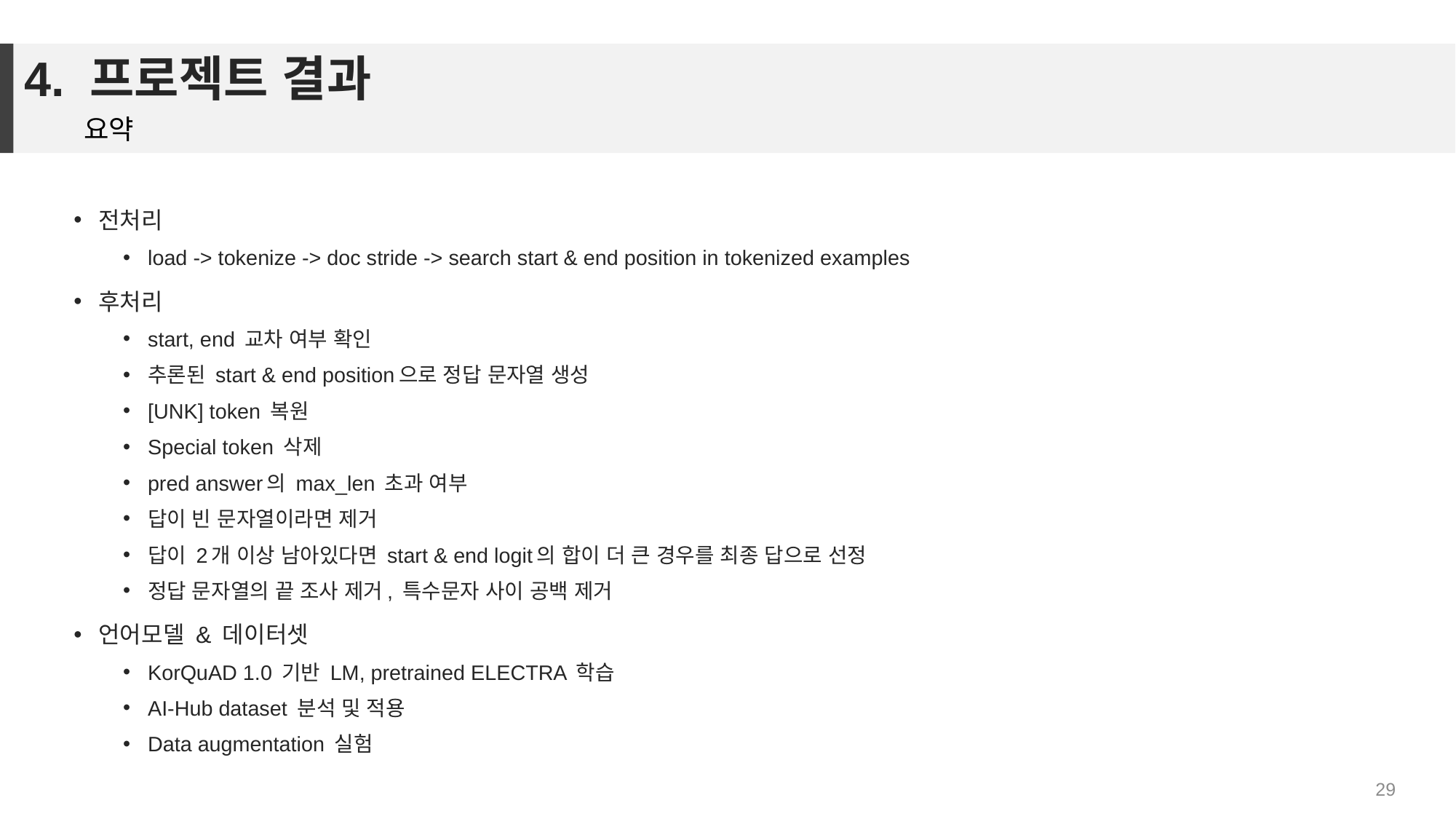

# 4. 프로젝트 결과
요약
전처리
load -> tokenize -> doc stride -> search start & end position in tokenized examples
후처리
start, end 교차 여부 확인
추론된 start & end position으로 정답 문자열 생성
[UNK] token 복원
Special token 삭제
pred answer의 max_len 초과 여부
답이 빈 문자열이라면 제거
답이 2개 이상 남아있다면 start & end logit의 합이 더 큰 경우를 최종 답으로 선정
정답 문자열의 끝 조사 제거, 특수문자 사이 공백 제거
언어모델 & 데이터셋
KorQuAD 1.0 기반 LM, pretrained ELECTRA 학습
AI-Hub dataset 분석 및 적용
Data augmentation 실험

29